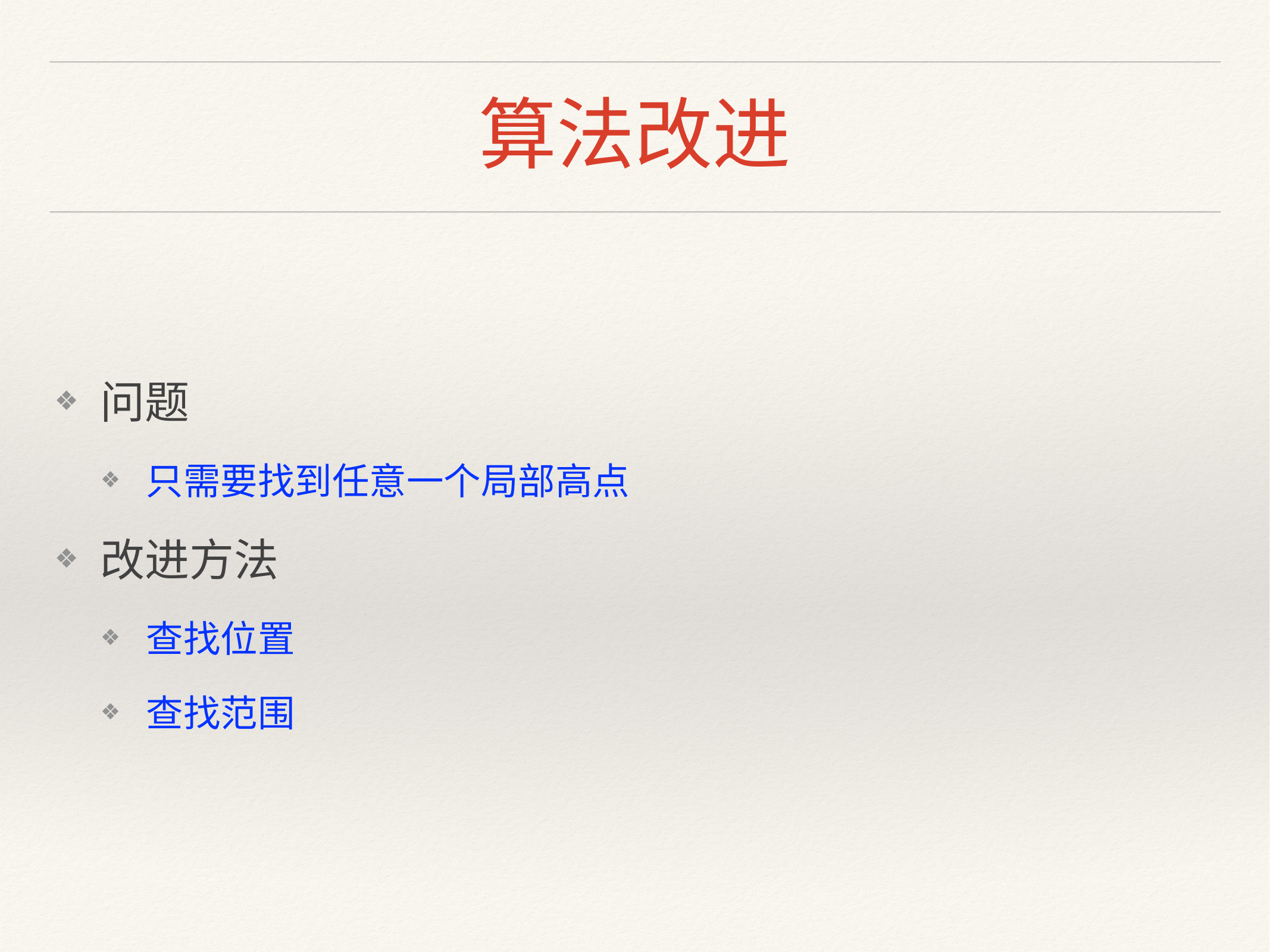

# 算法改进
问题
只需要找到任意一个局部高点
改进方法
查找位置
查找范围